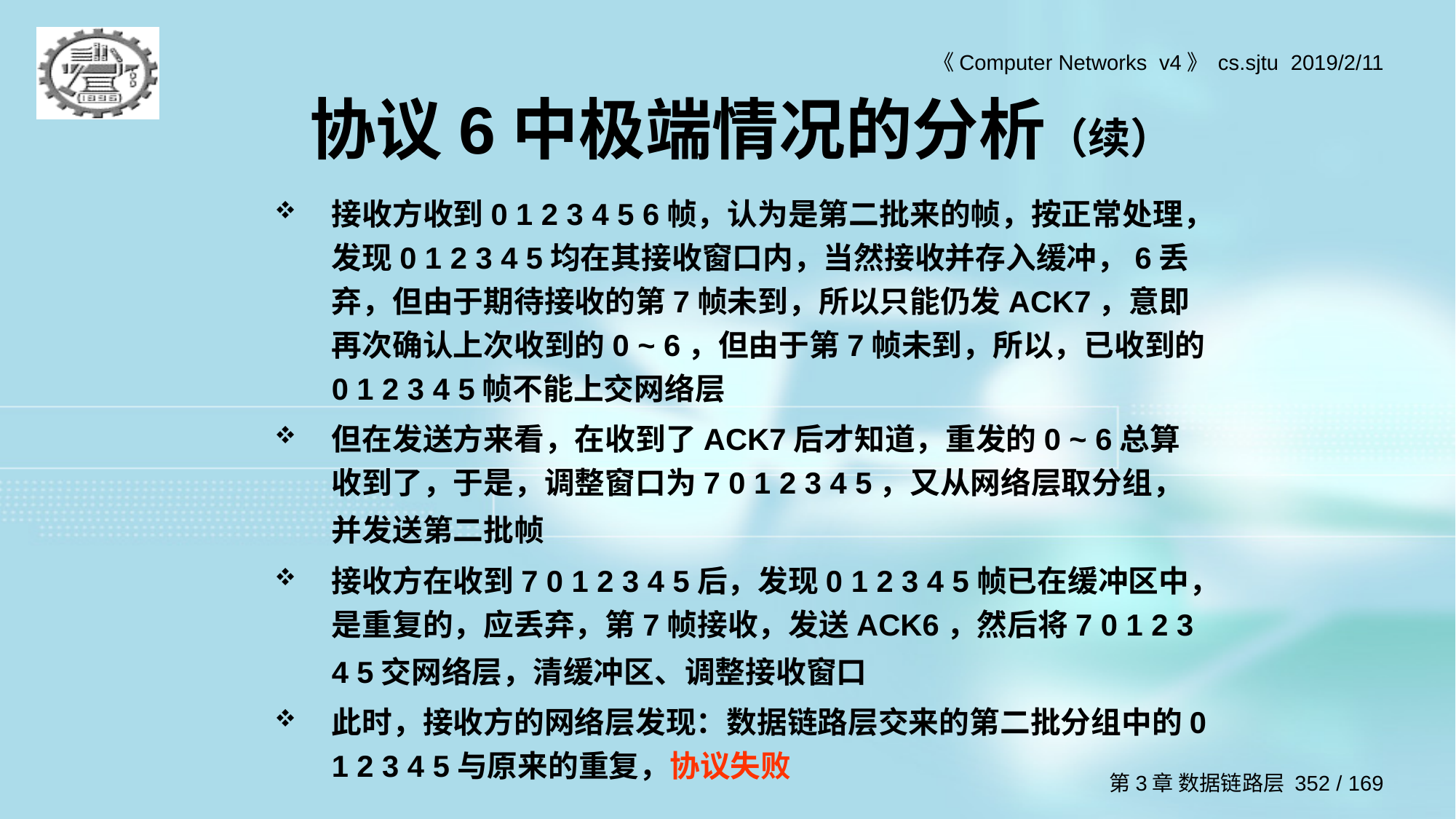

# 协议6中极端情况的分析（续）
接收方收到0 1 2 3 4 5 6帧，认为是第二批来的帧，按正常处理，发现0 1 2 3 4 5均在其接收窗口内，当然接收并存入缓冲，6丢弃，但由于期待接收的第7帧未到，所以只能仍发ACK7，意即再次确认上次收到的0 ~ 6，但由于第7帧未到，所以，已收到的0 1 2 3 4 5帧不能上交网络层
但在发送方来看，在收到了ACK7后才知道，重发的0 ~ 6总算收到了，于是，调整窗口为7 0 1 2 3 4 5，又从网络层取分组，并发送第二批帧
接收方在收到7 0 1 2 3 4 5后，发现0 1 2 3 4 5帧已在缓冲区中，是重复的，应丢弃，第7帧接收，发送ACK6，然后将7 0 1 2 3 4 5交网络层，清缓冲区、调整接收窗口
此时，接收方的网络层发现：数据链路层交来的第二批分组中的0 1 2 3 4 5与原来的重复，协议失败